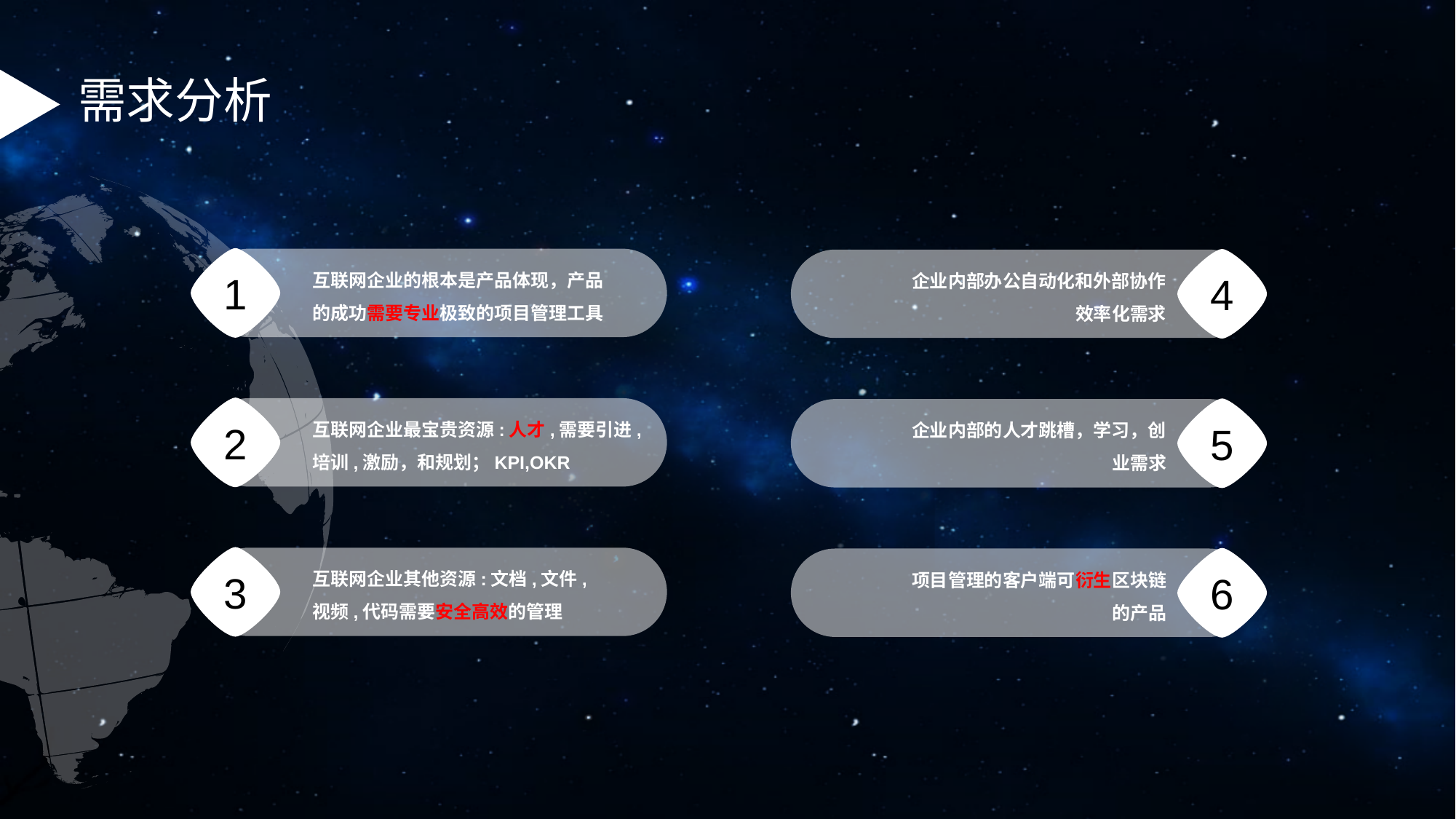

需求分析

1

互联网企业的根本是产品体现，产品的成功需要专业极致的项目管理工具
4

企业内部办公自动化和外部协作效率化需求
2

互联网企业最宝贵资源:人才,需要引进,培训,激励，和规划；KPI,OKR
5

企业内部的人才跳槽，学习，创业需求
3

互联网企业其他资源:文档,文件,视频,代码需要安全高效的管理
6

项目管理的客户端可衍生区块链的产品
.